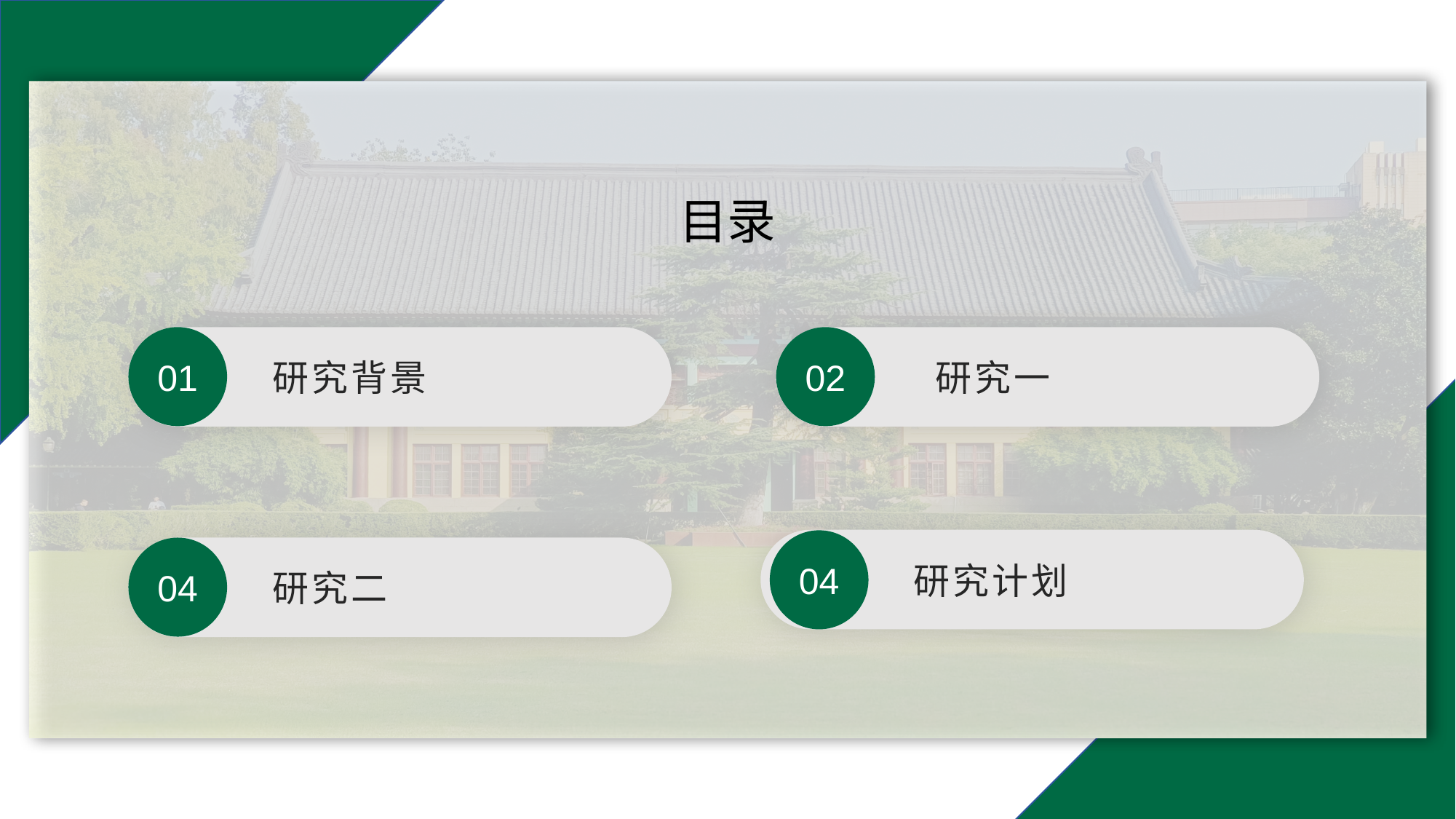

目录
研究背景

01

02
研究一

研究计划
04
研究二

04